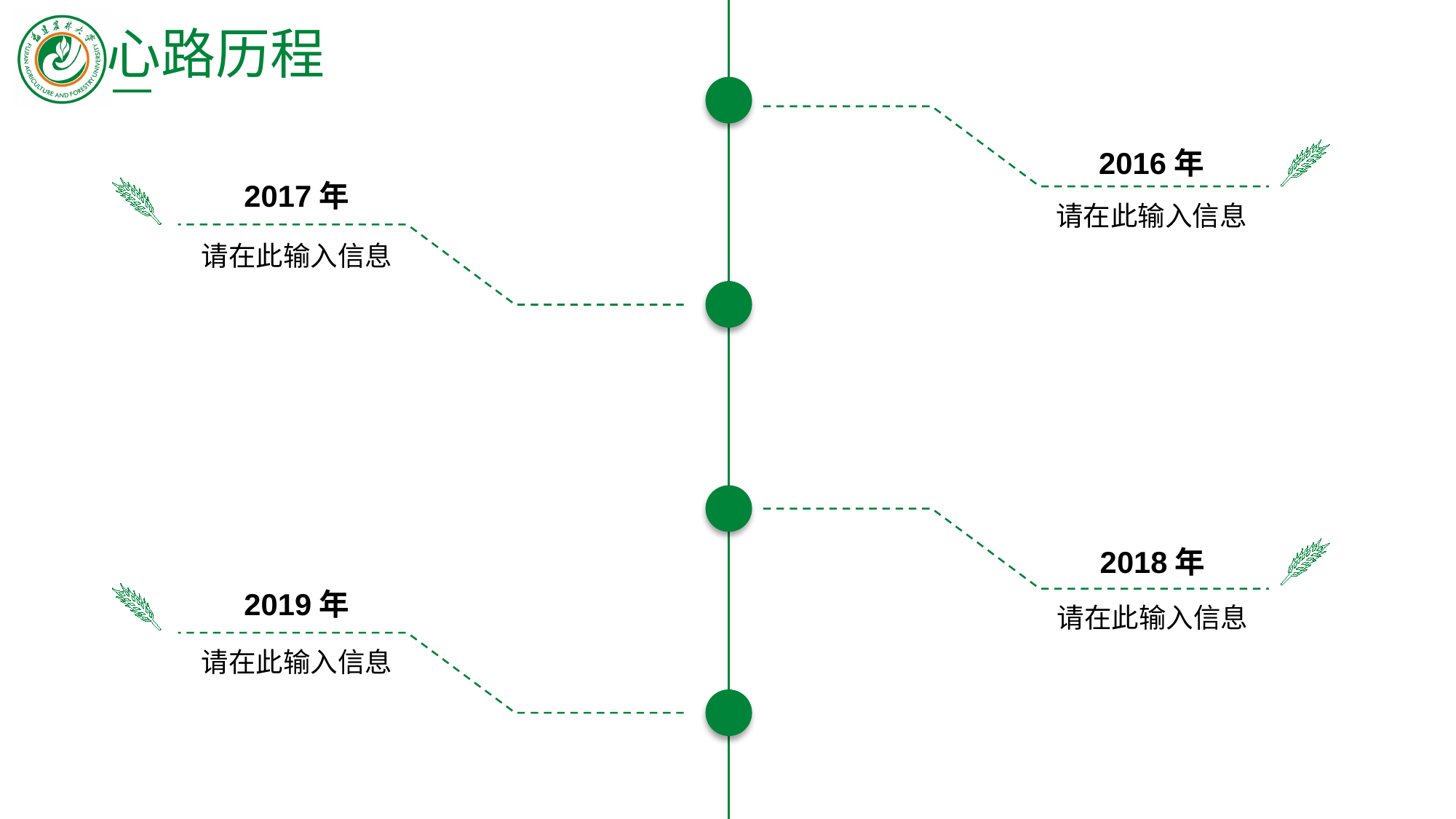

心路历程

2016年

2017年

请在此输入信息

请在此输入信息

2018年

2019年

请在此输入信息

请在此输入信息